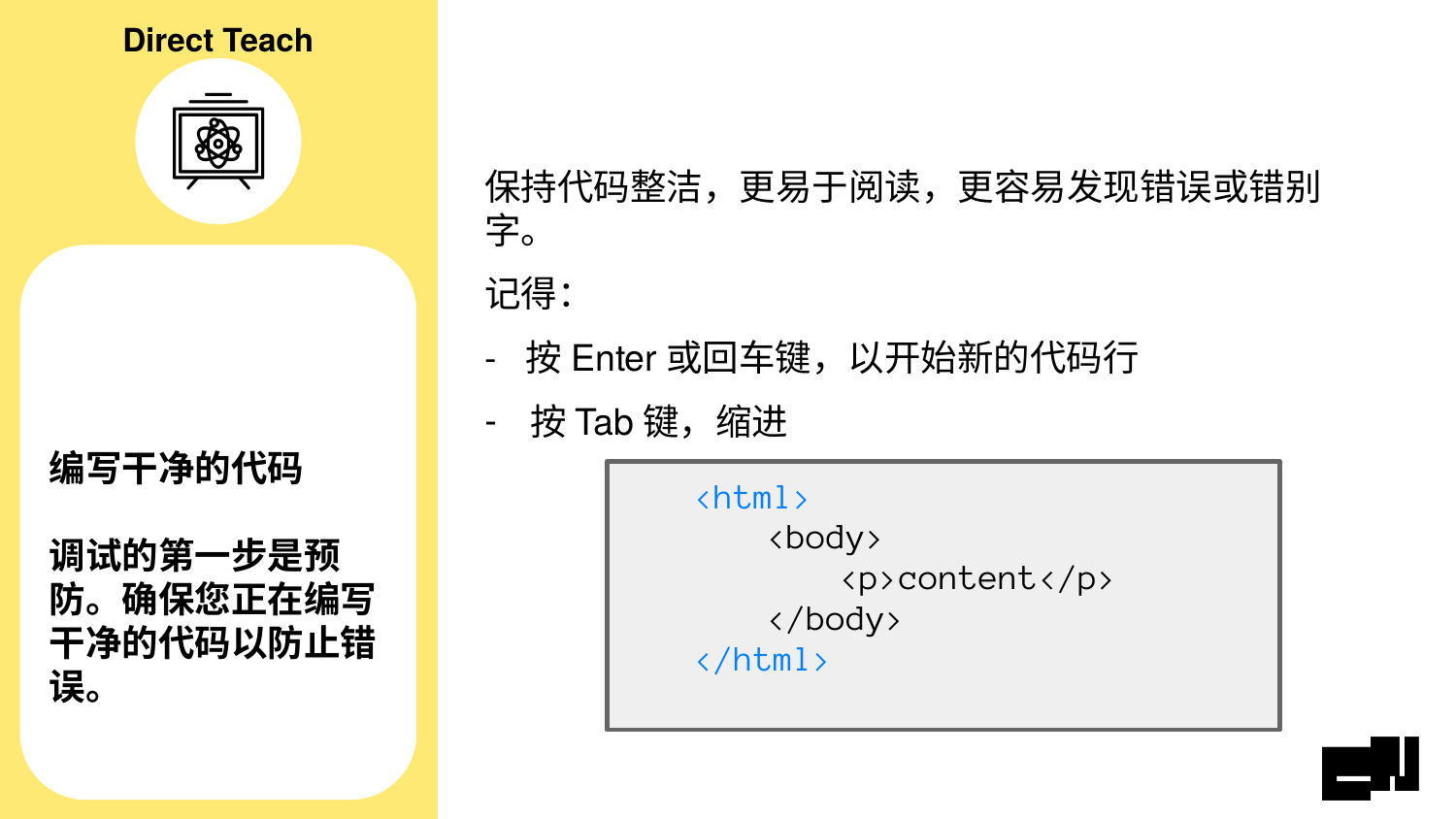

保持代码整洁，更易于阅读，更容易发现错误或错别字。
记得：
-  按Enter或回车键，以开始新的代码行
按Tab键，缩进

编写干净的代码

调试的第一步是预防。确保您正在编写干净的代码以防止错误。
<html>
<body>
<p>content</p>
</body>
</html>